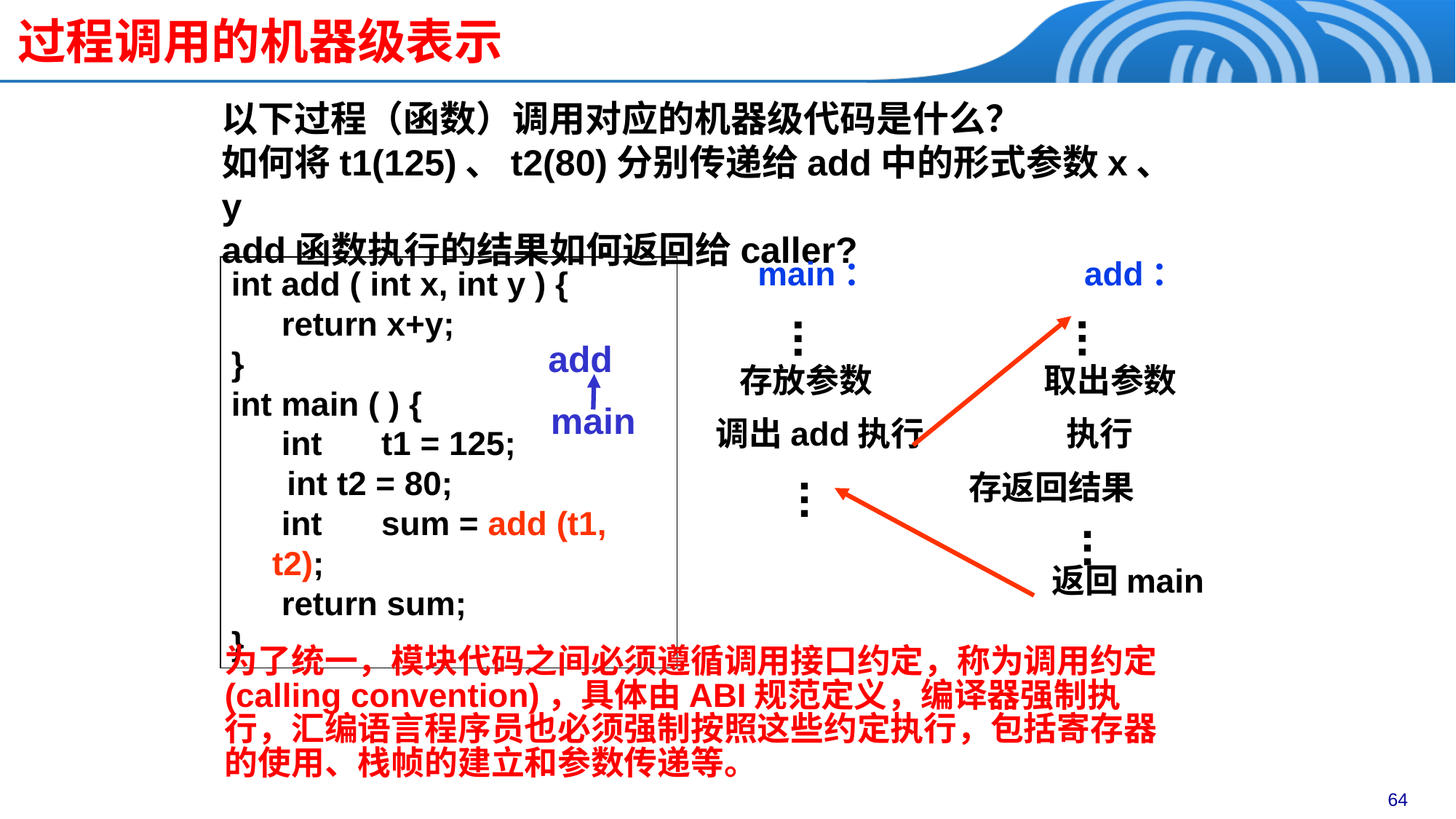

# 过程调用的机器级表示
以下过程（函数）调用对应的机器级代码是什么？
如何将t1(125)、t2(80)分别传递给add中的形式参数x、y
add函数执行的结果如何返回给caller?
     main：		add：

  存放参数	         取出参数
调出add执行	            执行
                                存返回结果

			         返回main

int add ( int x, int y ) {
	 return x+y;
}
int main ( ) {
	 int	t1 = 125;
      int t2 = 80;
	 int	sum = add (t1, t2);
	 return sum;
}
 add
 main

为了统一，模块代码之间必须遵循调用接口约定，称为调用约定(calling convention)，具体由ABI规范定义，编译器强制执行，汇编语言程序员也必须强制按照这些约定执行，包括寄存器的使用、栈帧的建立和参数传递等。